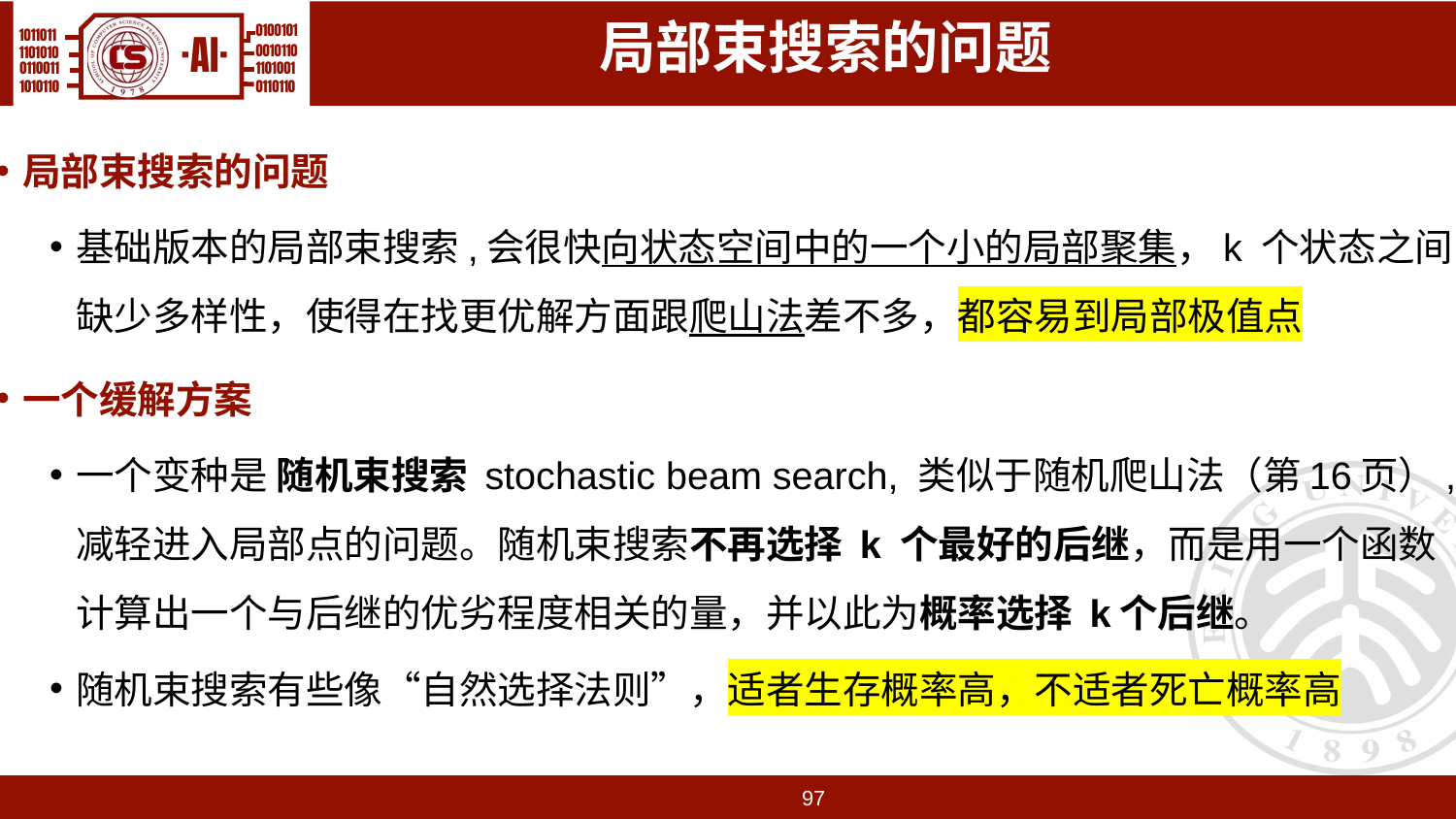

# 局部束搜索的问题
局部束搜索的问题
基础版本的局部束搜索,会很快向状态空间中的一个小的局部聚集，k 个状态之间缺少多样性，使得在找更优解方面跟爬山法差不多，都容易到局部极值点
一个缓解方案
一个变种是 随机束搜索 stochastic beam search, 类似于随机爬山法（第16页）, 减轻进入局部点的问题。随机束搜索不再选择 k 个最好的后继，而是用一个函数计算出一个与后继的优劣程度相关的量，并以此为概率选择 k个后继。
随机束搜索有些像“自然选择法则”，适者生存概率高，不适者死亡概率高

97